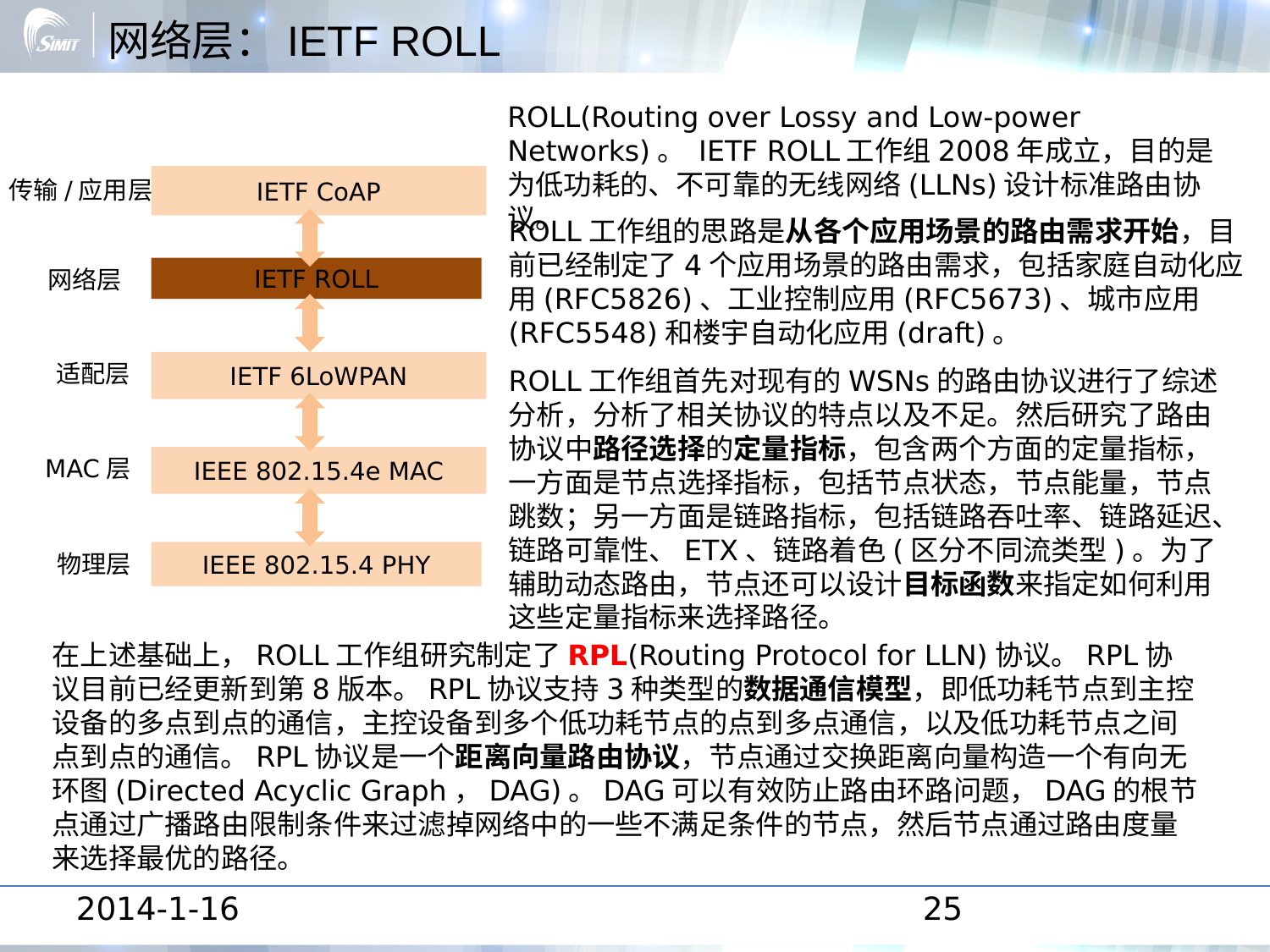

# 网络层：IETF ROLL
ROLL(Routing over Lossy and Low-power Networks)。 IETF ROLL工作组2008年成立，目的是为低功耗的、不可靠的无线网络(LLNs)设计标准路由协议。
IETF CoAP
传输/应用层
ROLL工作组的思路是从各个应用场景的路由需求开始，目前已经制定了4个应用场景的路由需求，包括家庭自动化应用(RFC5826)、工业控制应用(RFC5673)、城市应用(RFC5548)和楼宇自动化应用(draft)。

网络层
IETF ROLL

IETF 6LoWPAN
适配层
ROLL工作组首先对现有的WSNs的路由协议进行了综述分析，分析了相关协议的特点以及不足。然后研究了路由协议中路径选择的定量指标，包含两个方面的定量指标，一方面是节点选择指标，包括节点状态，节点能量，节点跳数；另一方面是链路指标，包括链路吞吐率、链路延迟、链路可靠性、ETX、链路着色(区分不同流类型)。为了辅助动态路由，节点还可以设计目标函数来指定如何利用这些定量指标来选择路径。

MAC层
IEEE 802.15.4e MAC

IEEE 802.15.4 PHY
物理层
在上述基础上，ROLL工作组研究制定了RPL(Routing Protocol for LLN)协议。RPL协议目前已经更新到第8版本。RPL协议支持3种类型的数据通信模型，即低功耗节点到主控设备的多点到点的通信，主控设备到多个低功耗节点的点到多点通信，以及低功耗节点之间点到点的通信。RPL协议是一个距离向量路由协议，节点通过交换距离向量构造一个有向无环图(Directed Acyclic Graph，DAG)。DAG可以有效防止路由环路问题，DAG的根节点通过广播路由限制条件来过滤掉网络中的一些不满足条件的节点，然后节点通过路由度量来选择最优的路径。
2014-1-16
25